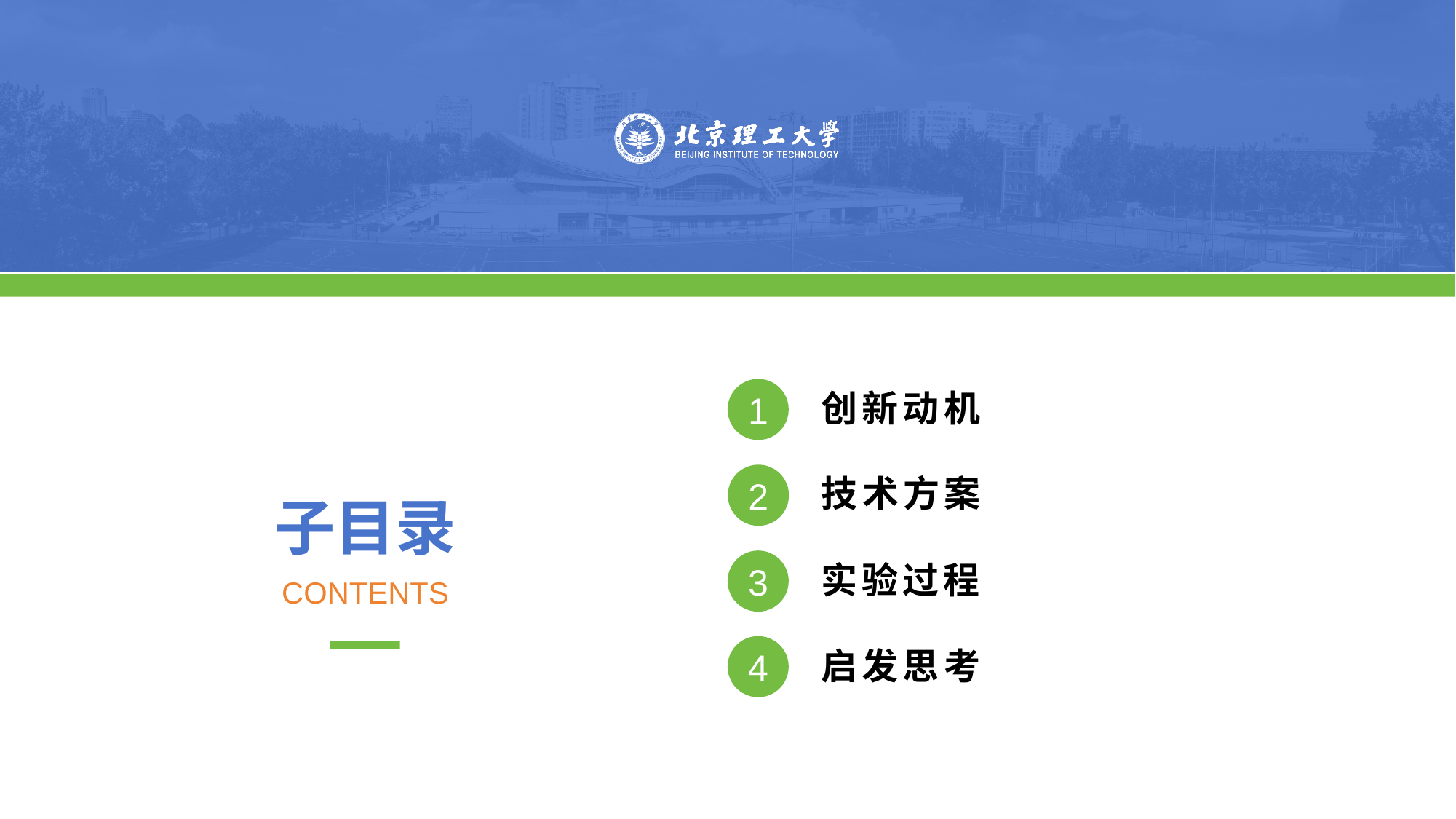

1
创新动机
2
技术方案
子目录
3
实验过程
CONTENTS
4
启发思考